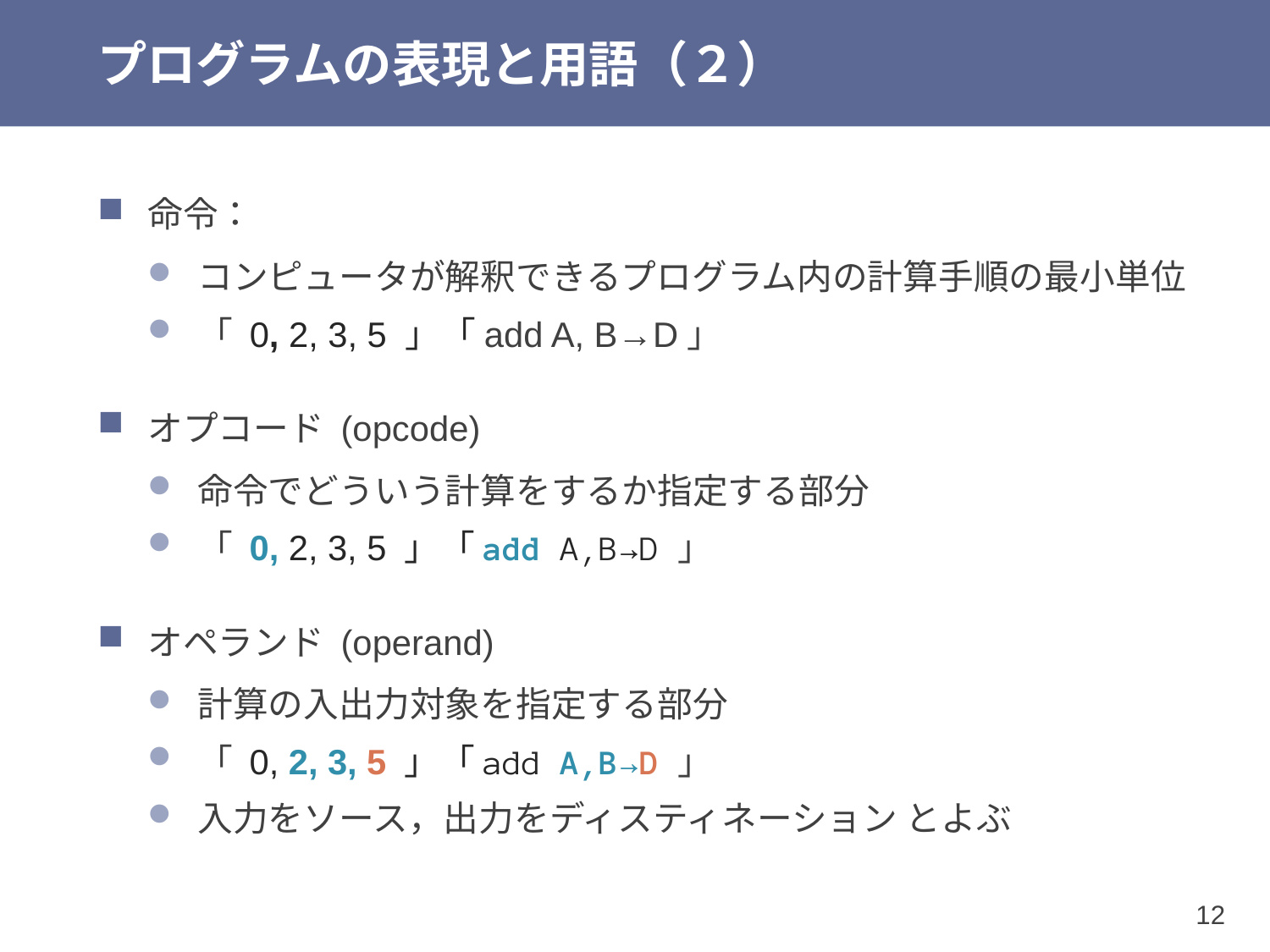

# プログラムの表現と用語（２）
命令：
コンピュータが解釈できるプログラム内の計算手順の最小単位
「 0, 2, 3, 5 」「add A, B→D」
オプコード (opcode)
命令でどういう計算をするか指定する部分
「 0, 2, 3, 5 」「add A,B→D 」
オペランド (operand)
計算の入出力対象を指定する部分
「 0, 2, 3, 5 」「add A,B→D 」
入力をソース，出力をディスティネーション とよぶ